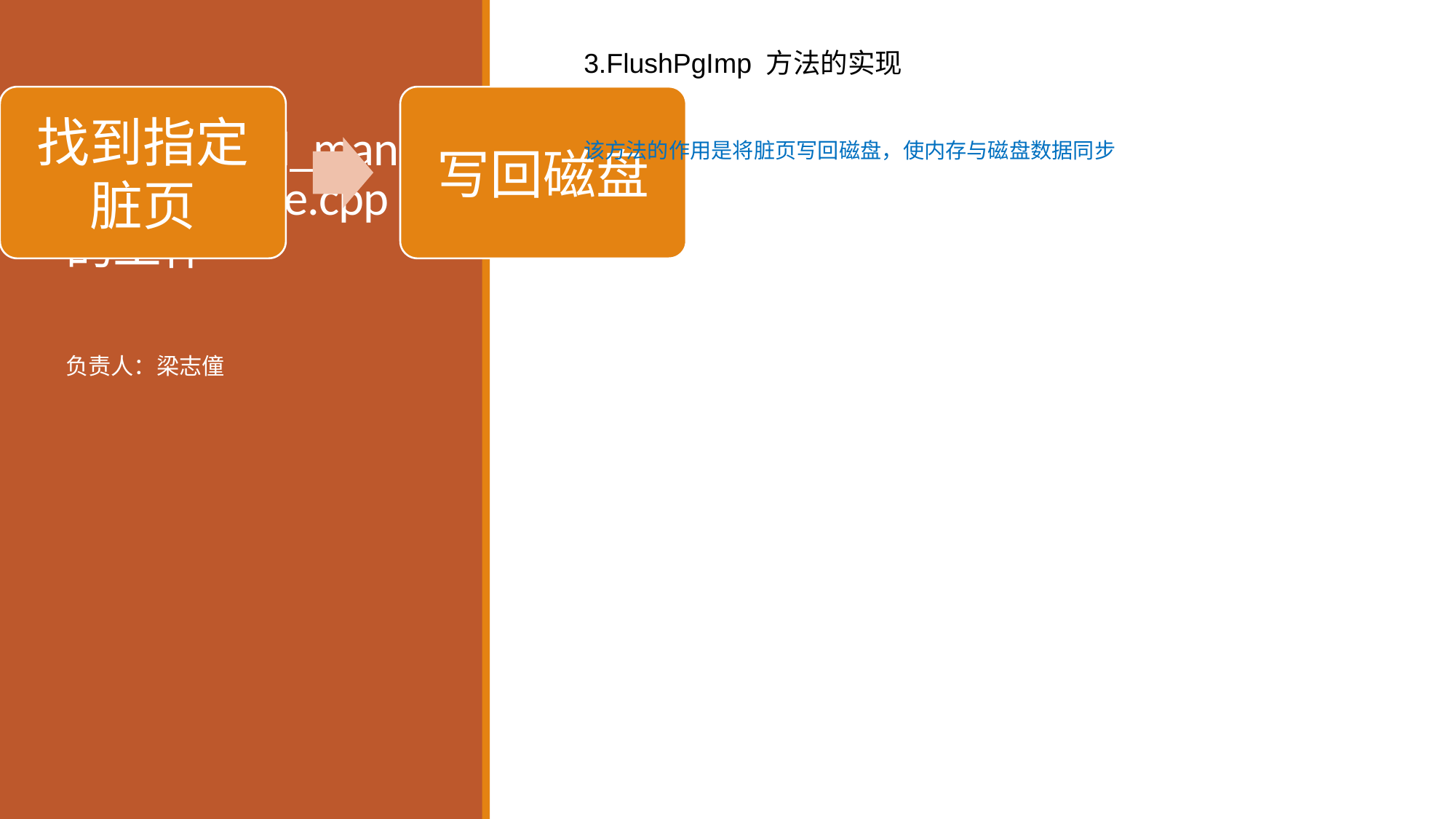

3.FlushPgImp 方法的实现
# Buffer_pool_manager_instance.cpp的工作
该方法的作用是将脏页写回磁盘，使内存与磁盘数据同步
找到指定脏页

写回磁盘
负责人：梁志僮